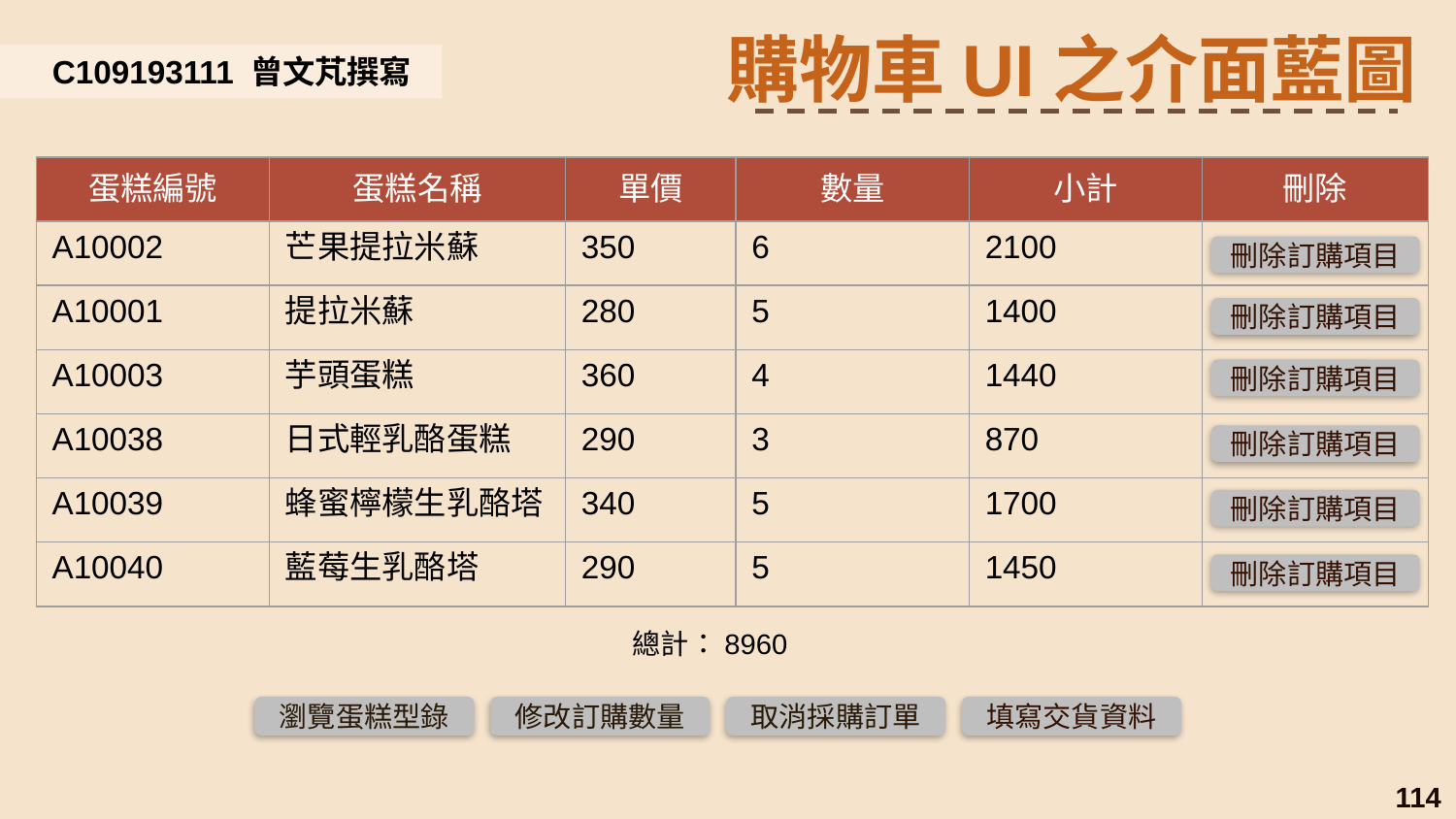

購物車UI之介面藍圖

C109193111 曾文芃撰寫
| 蛋糕編號 | 蛋糕名稱 | 單價 | 數量 | 小計 | 刪除 |
| --- | --- | --- | --- | --- | --- |
| A10002 | 芒果提拉米蘇 | 350 | 6 | 2100 |  |
| A10001 | 提拉米蘇 | 280 | 5 | 1400 |  |
| A10003 | 芋頭蛋糕 | 360 | 4 | 1440 |  |
| A10038 | 日式輕乳酪蛋糕 | 290 | 3 | 870 |  |
| A10039 | 蜂蜜檸檬生乳酪塔 | 340 | 5 | 1700 |  |
| A10040 | 藍莓生乳酪塔 | 290 | 5 | 1450 |  |
刪除訂購項目
刪除訂購項目
刪除訂購項目
刪除訂購項目
刪除訂購項目
刪除訂購項目
總計：8960
瀏覽蛋糕型錄
修改訂購數量
取消採購訂單
填寫交貨資料
114